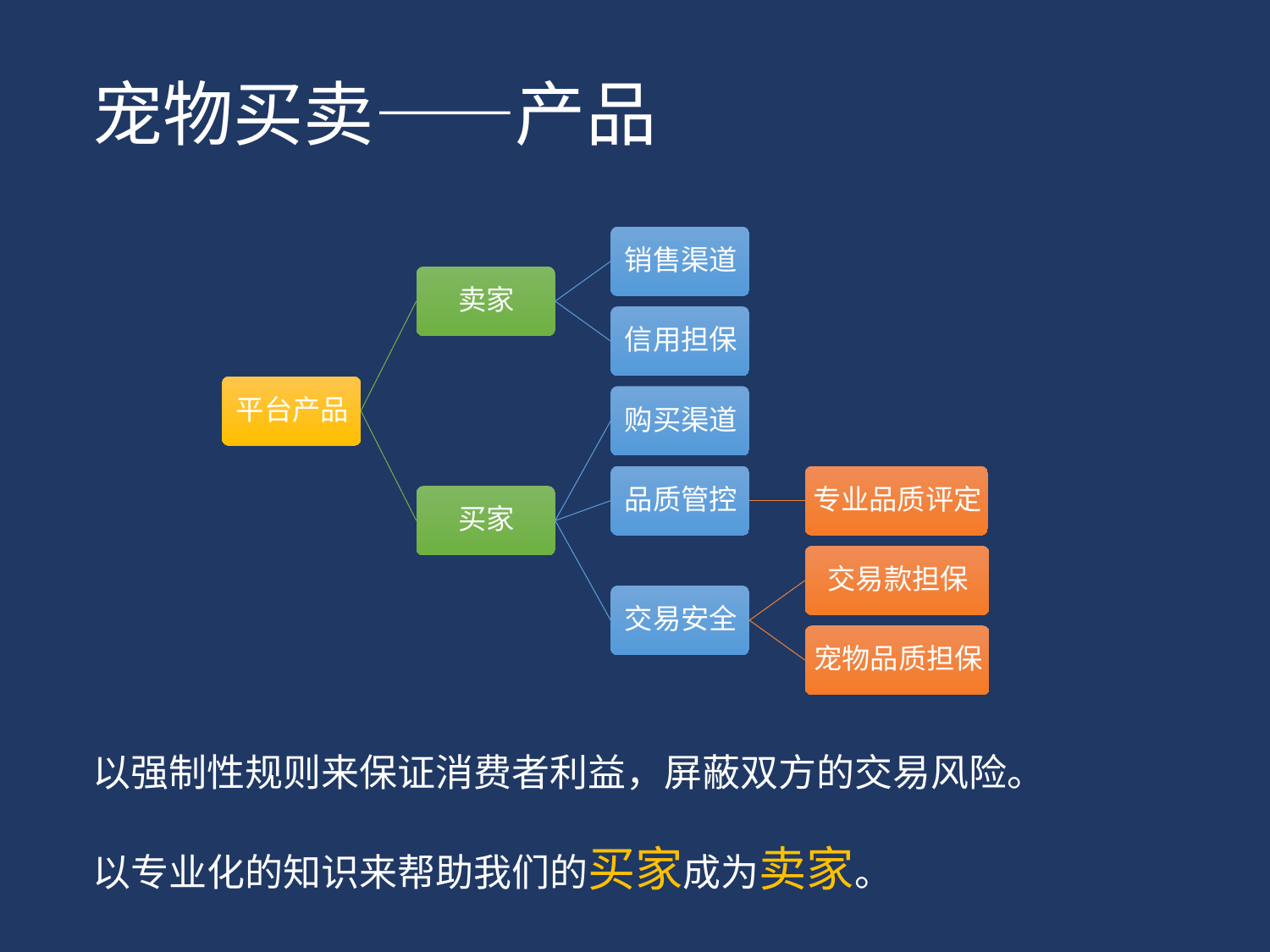

宠物买卖——产品
平台产品

卖家

销售渠道

信用担保

买家

购买渠道

品质管控

专业品质评定

交易安全

交易款担保

宠物品质担保
以强制性规则来保证消费者利益，屏蔽双方的交易风险。
以专业化的知识来帮助我们的买家成为卖家。